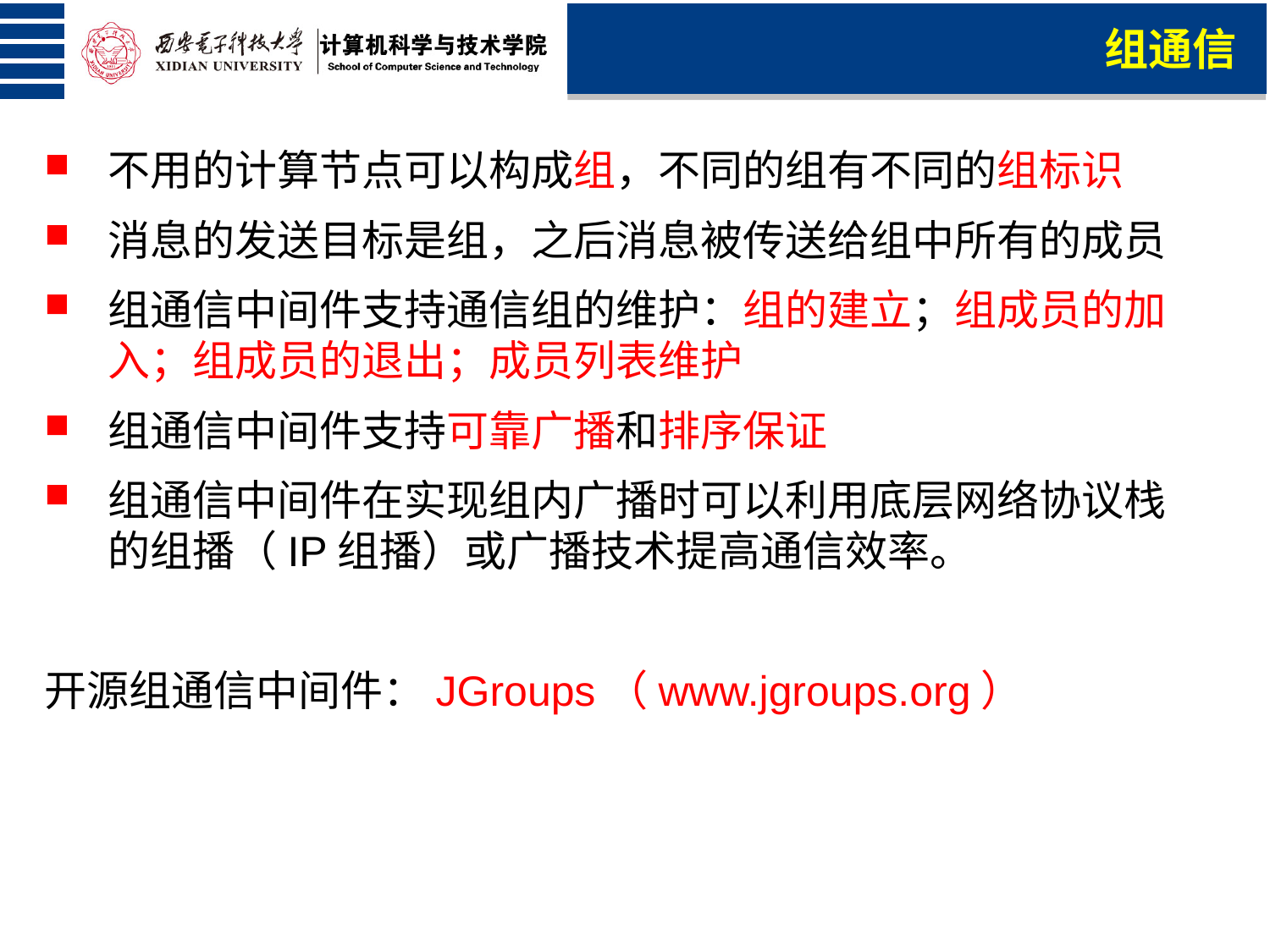

组通信

不用的计算节点可以构成组，不同的组有不同的组标识
消息的发送目标是组，之后消息被传送给组中所有的成员
组通信中间件支持通信组的维护：组的建立；组成员的加入；组成员的退出；成员列表维护
组通信中间件支持可靠广播和排序保证
组通信中间件在实现组内广播时可以利用底层网络协议栈的组播（IP组播）或广播技术提高通信效率。

开源组通信中间件：JGroups（www.jgroups.org）